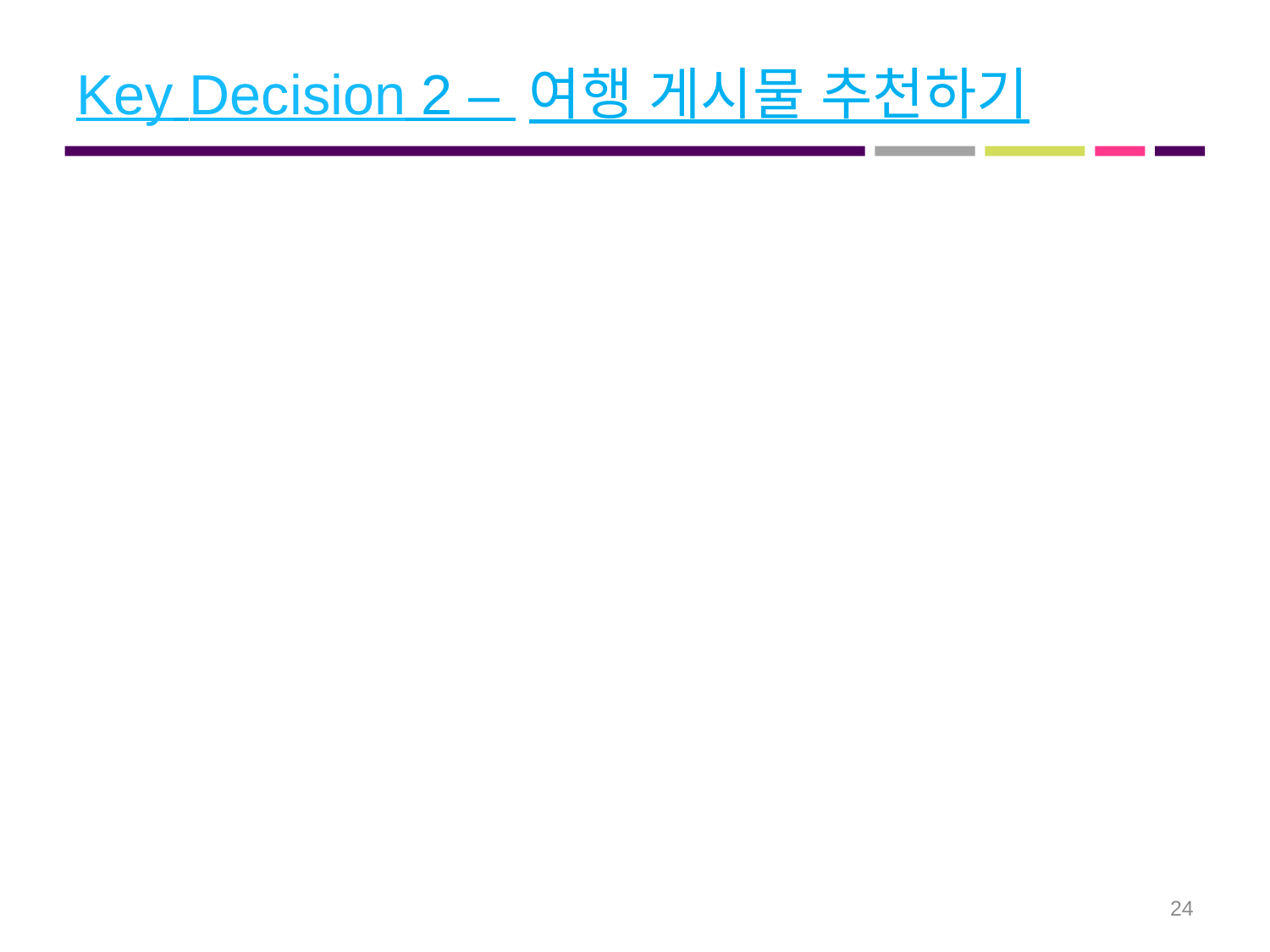

# Key Decision 2 – 여행 게시물 추천하기
24